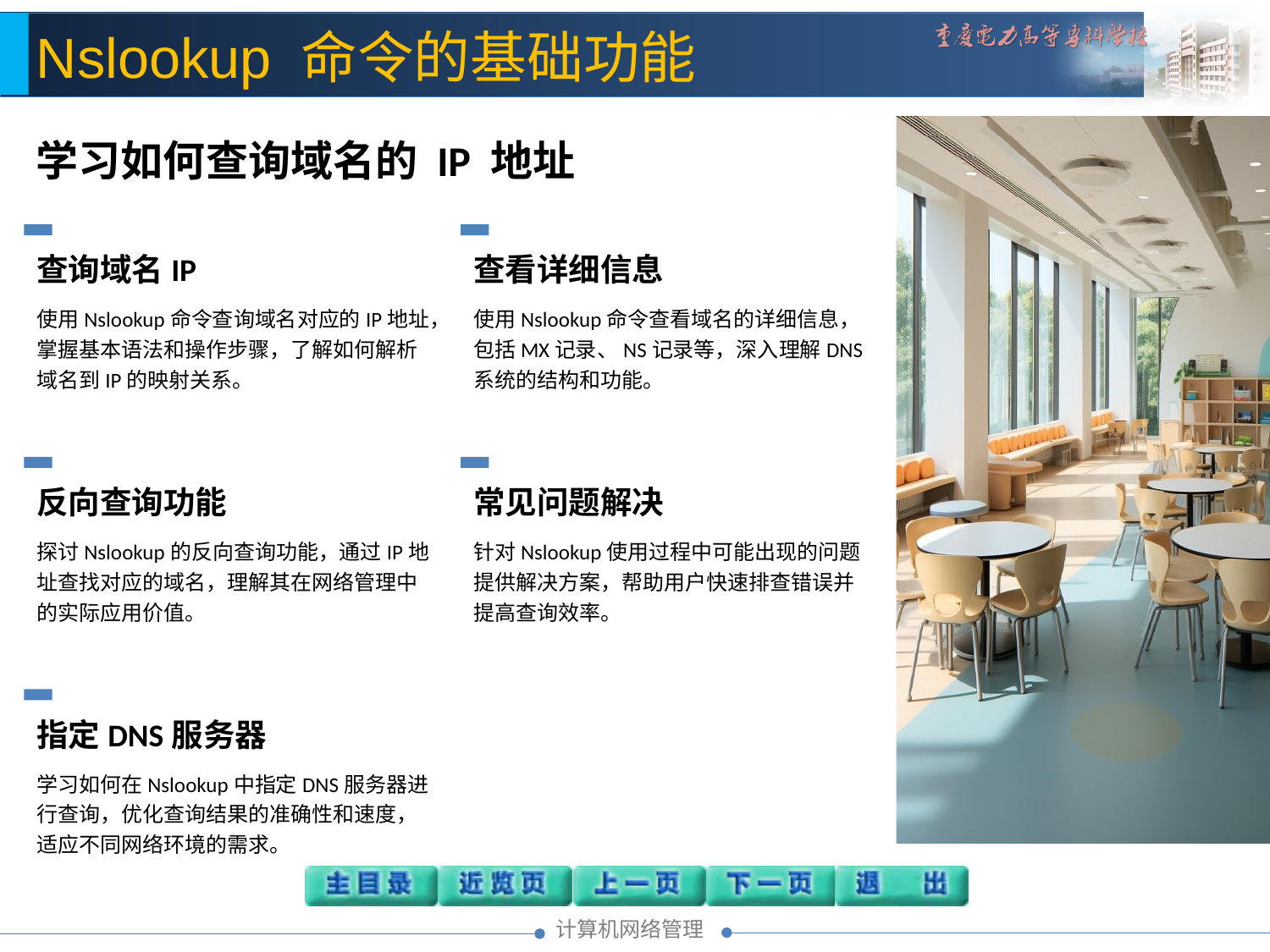

Nslookup 命令的基础功能
学习如何查询域名的 IP 地址

查询域名IP
使用Nslookup命令查询域名对应的IP地址，掌握基本语法和操作步骤，了解如何解析域名到IP的映射关系。

查看详细信息
使用Nslookup命令查看域名的详细信息，包括MX记录、NS记录等，深入理解DNS系统的结构和功能。

反向查询功能
探讨Nslookup的反向查询功能，通过IP地址查找对应的域名，理解其在网络管理中的实际应用价值。

常见问题解决
针对Nslookup使用过程中可能出现的问题提供解决方案，帮助用户快速排查错误并提高查询效率。

指定DNS服务器
学习如何在Nslookup中指定DNS服务器进行查询，优化查询结果的准确性和速度，适应不同网络环境的需求。